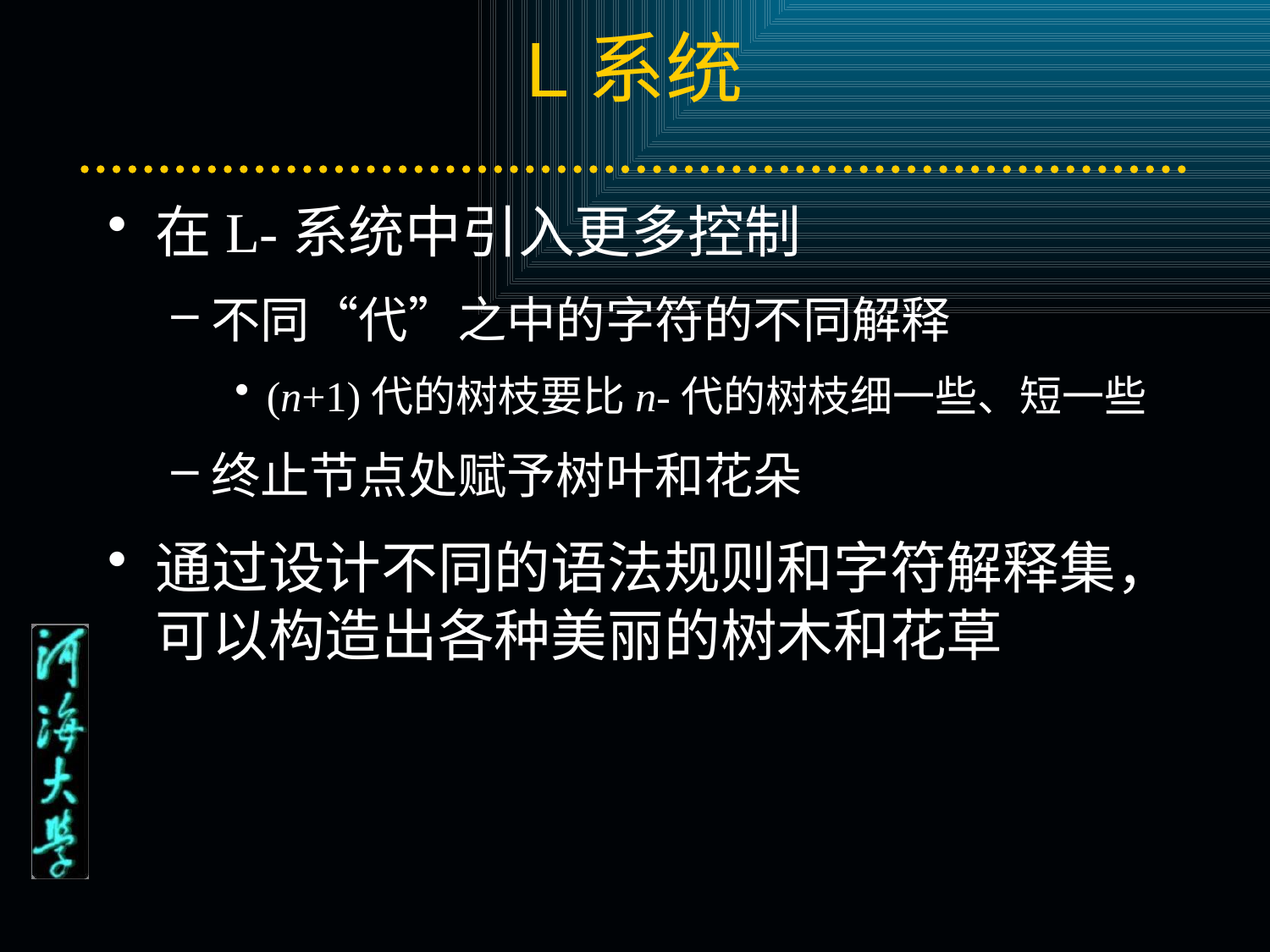

# L系统
在L-系统中引入更多控制
不同“代”之中的字符的不同解释
(n+1)代的树枝要比n-代的树枝细一些、短一些
终止节点处赋予树叶和花朵
通过设计不同的语法规则和字符解释集，可以构造出各种美丽的树木和花草
86